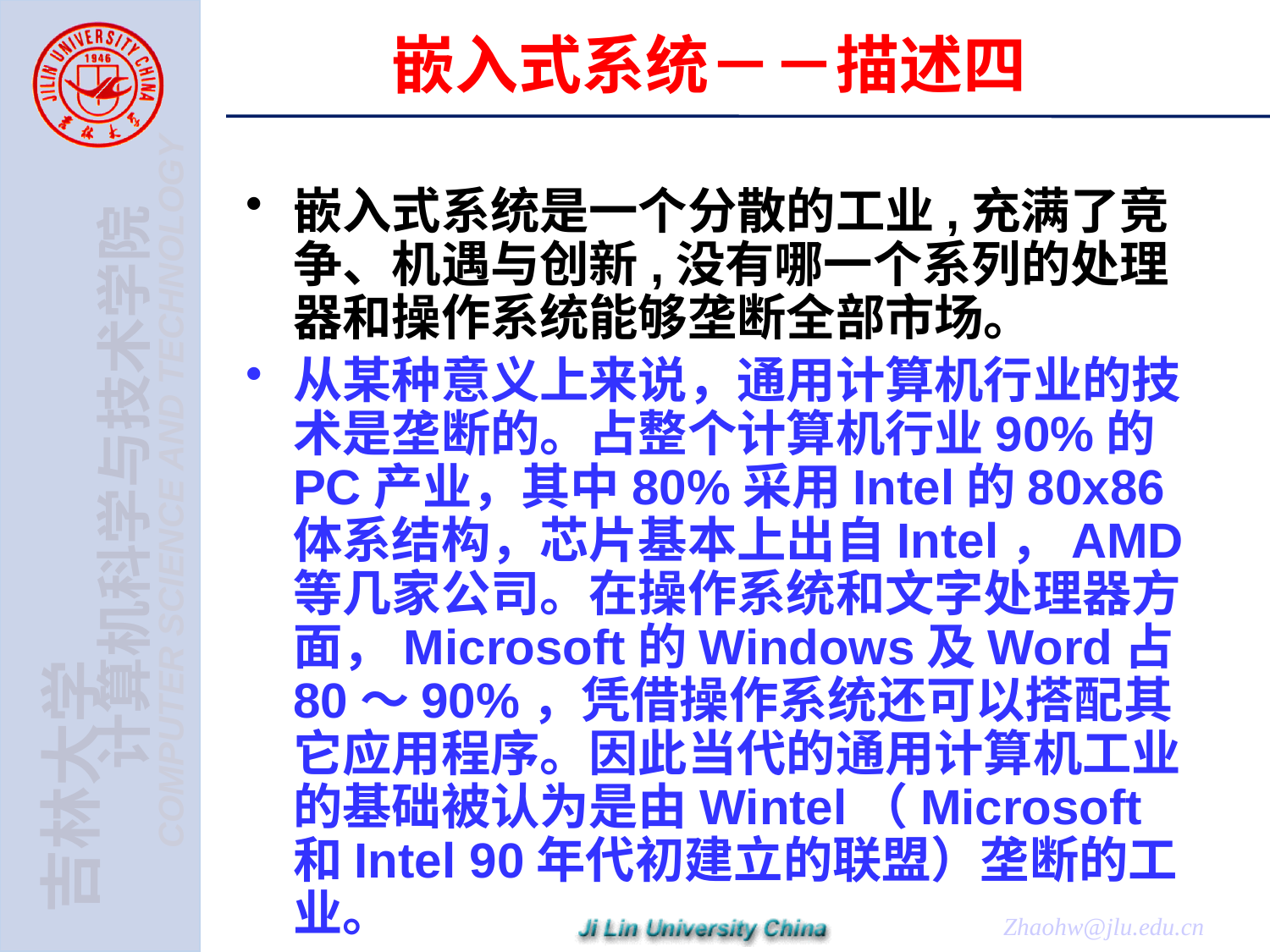

# 嵌入式系统－－描述四
嵌入式系统是一个分散的工业,充满了竞争、机遇与创新,没有哪一个系列的处理器和操作系统能够垄断全部市场。
从某种意义上来说，通用计算机行业的技术是垄断的。占整个计算机行业90%的PC产业，其中80%采用Intel的80x86体系结构，芯片基本上出自Intel，AMD等几家公司。在操作系统和文字处理器方面，Microsoft的Windows及Word占80～90%，凭借操作系统还可以搭配其它应用程序。因此当代的通用计算机工业的基础被认为是由Wintel（Microsoft和Intel 90年代初建立的联盟）垄断的工业。